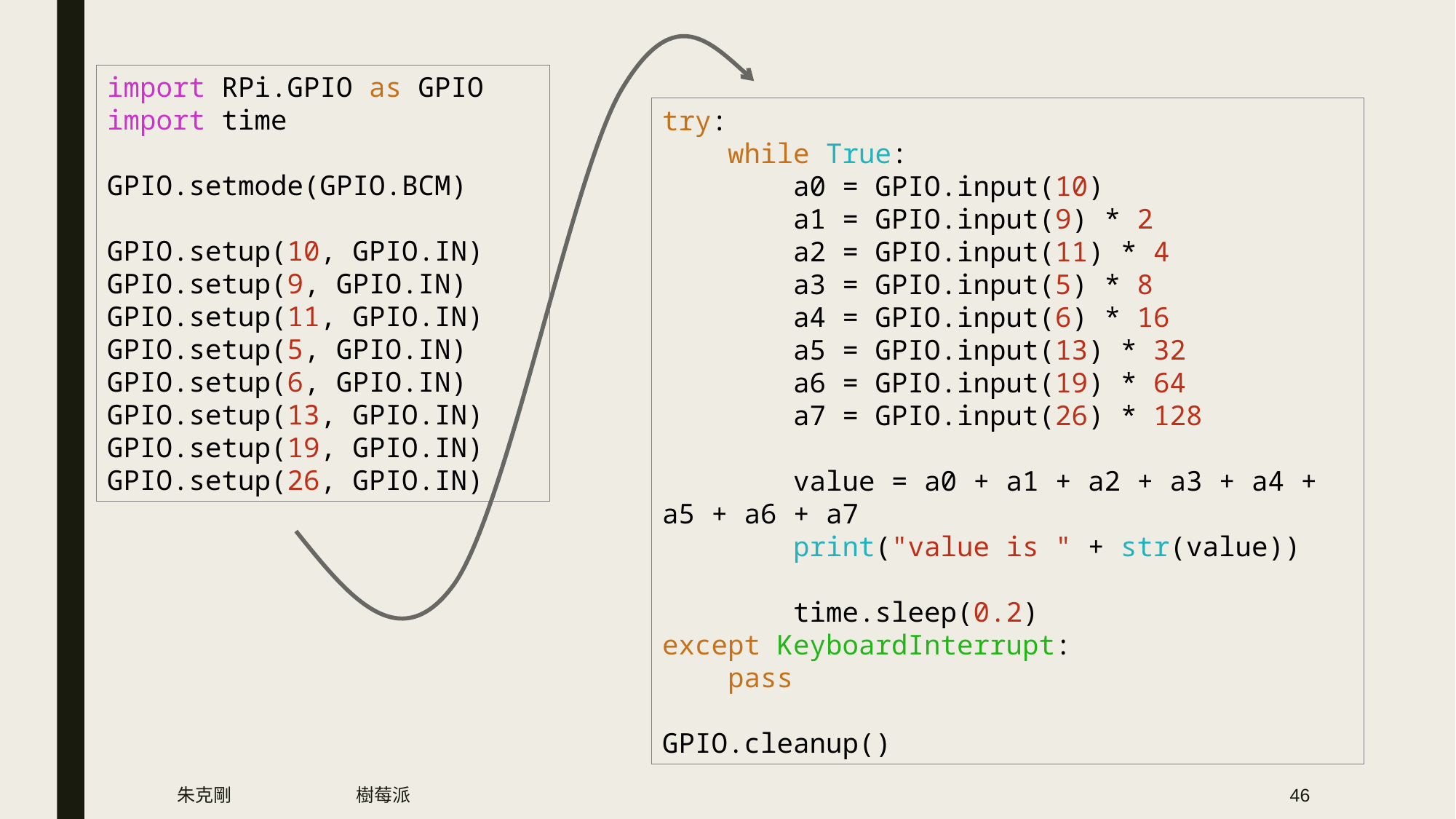

import RPi.GPIO as GPIO
import time

GPIO.setmode(GPIO.BCM)

GPIO.setup(10, GPIO.IN)
GPIO.setup(9, GPIO.IN)
GPIO.setup(11, GPIO.IN)
GPIO.setup(5, GPIO.IN)
GPIO.setup(6, GPIO.IN)
GPIO.setup(13, GPIO.IN)
GPIO.setup(19, GPIO.IN)
GPIO.setup(26, GPIO.IN)
try:
    while True:
        a0 = GPIO.input(10)
        a1 = GPIO.input(9) * 2
        a2 = GPIO.input(11) * 4
        a3 = GPIO.input(5) * 8
        a4 = GPIO.input(6) * 16
        a5 = GPIO.input(13) * 32
        a6 = GPIO.input(19) * 64
        a7 = GPIO.input(26) * 128

        value = a0 + a1 + a2 + a3 + a4 + a5 + a6 + a7
        print("value is " + str(value))

        time.sleep(0.2)
except KeyboardInterrupt:
    pass
GPIO.cleanup()
朱克剛
樹莓派
46